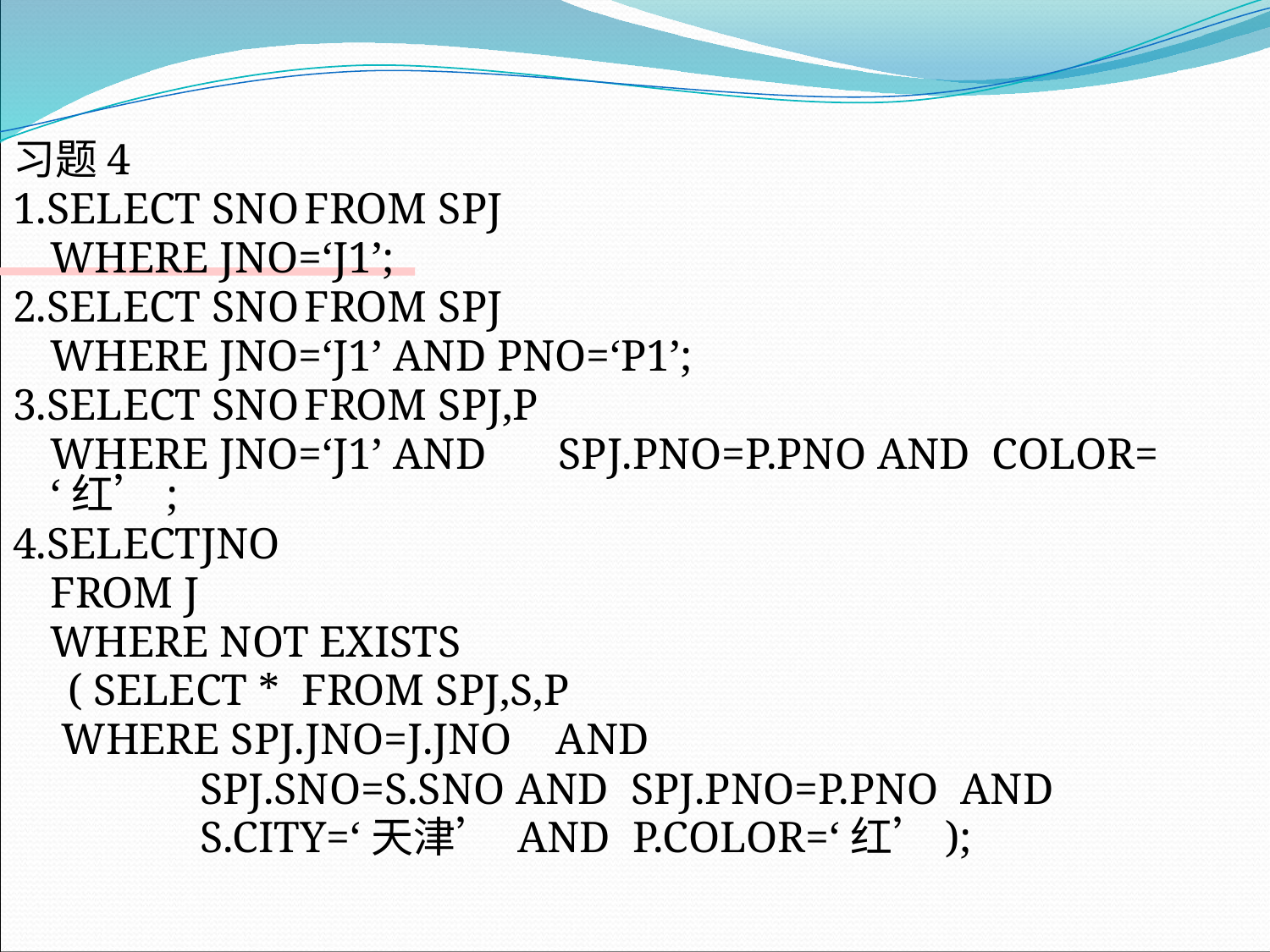

习题4
1.SELECT SNO	FROM SPJ
	WHERE JNO=‘J1’;
2.SELECT SNO	FROM SPJ
	WHERE JNO=‘J1’ AND PNO=‘P1’;
3.SELECT SNO	FROM SPJ,P
	WHERE JNO=‘J1’ AND	SPJ.PNO=P.PNO AND  COLOR=‘红’;
4.SELECTJNO
	FROM J
	WHERE NOT EXISTS
     ( SELECT *  FROM SPJ,S,P
	 WHERE SPJ.JNO=J.JNO    AND
                 SPJ.SNO=S.SNO AND  SPJ.PNO=P.PNO  AND
                 S.CITY=‘天津’ AND  P.COLOR=‘红’);

409